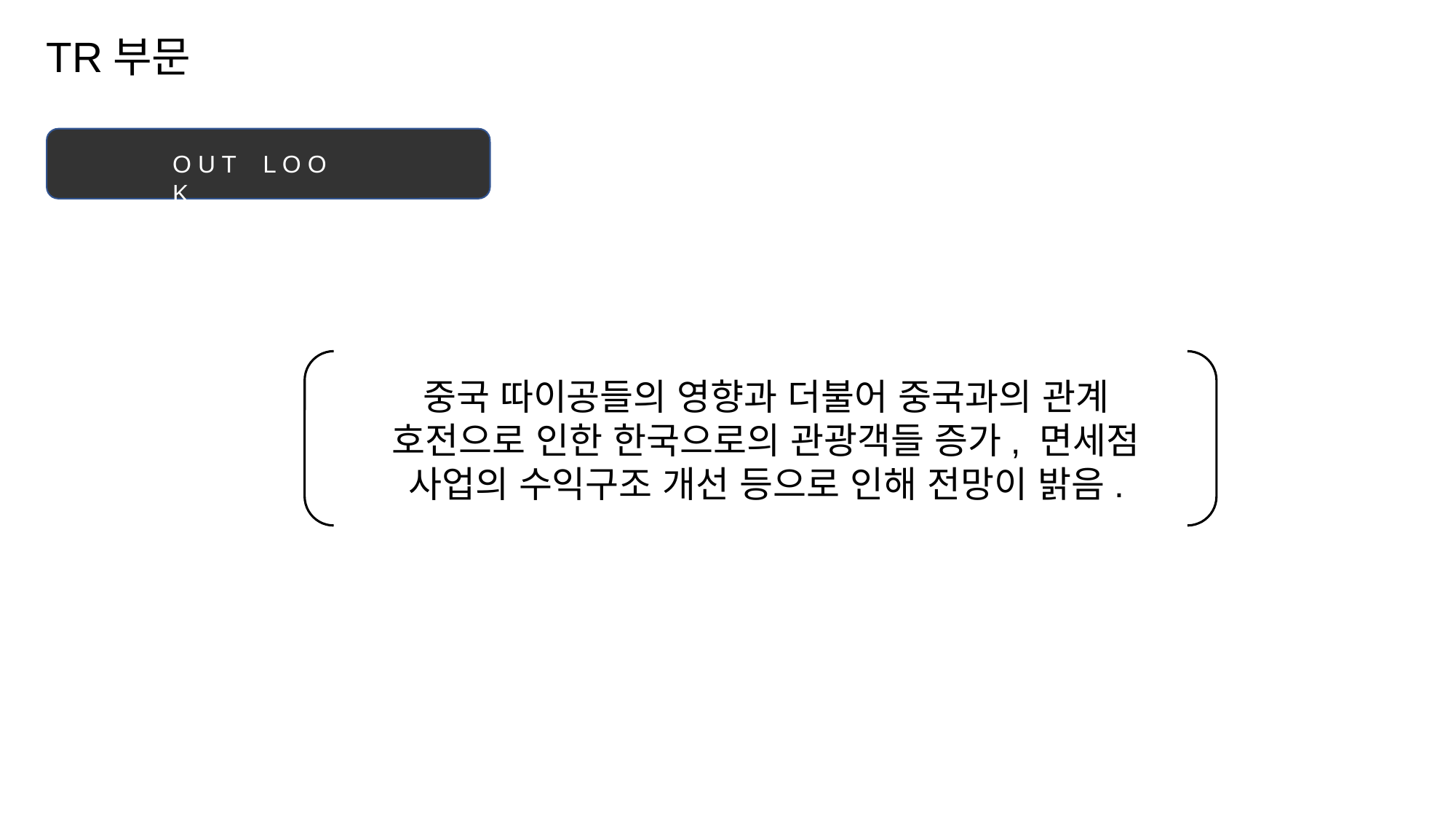

TR부문

O U T    L O O K

중국 따이공들의 영향과 더불어 중국과의 관계 호전으로 인한 한국으로의 관광객들 증가, 면세점 사업의 수익구조 개선 등으로 인해 전망이 밝음.